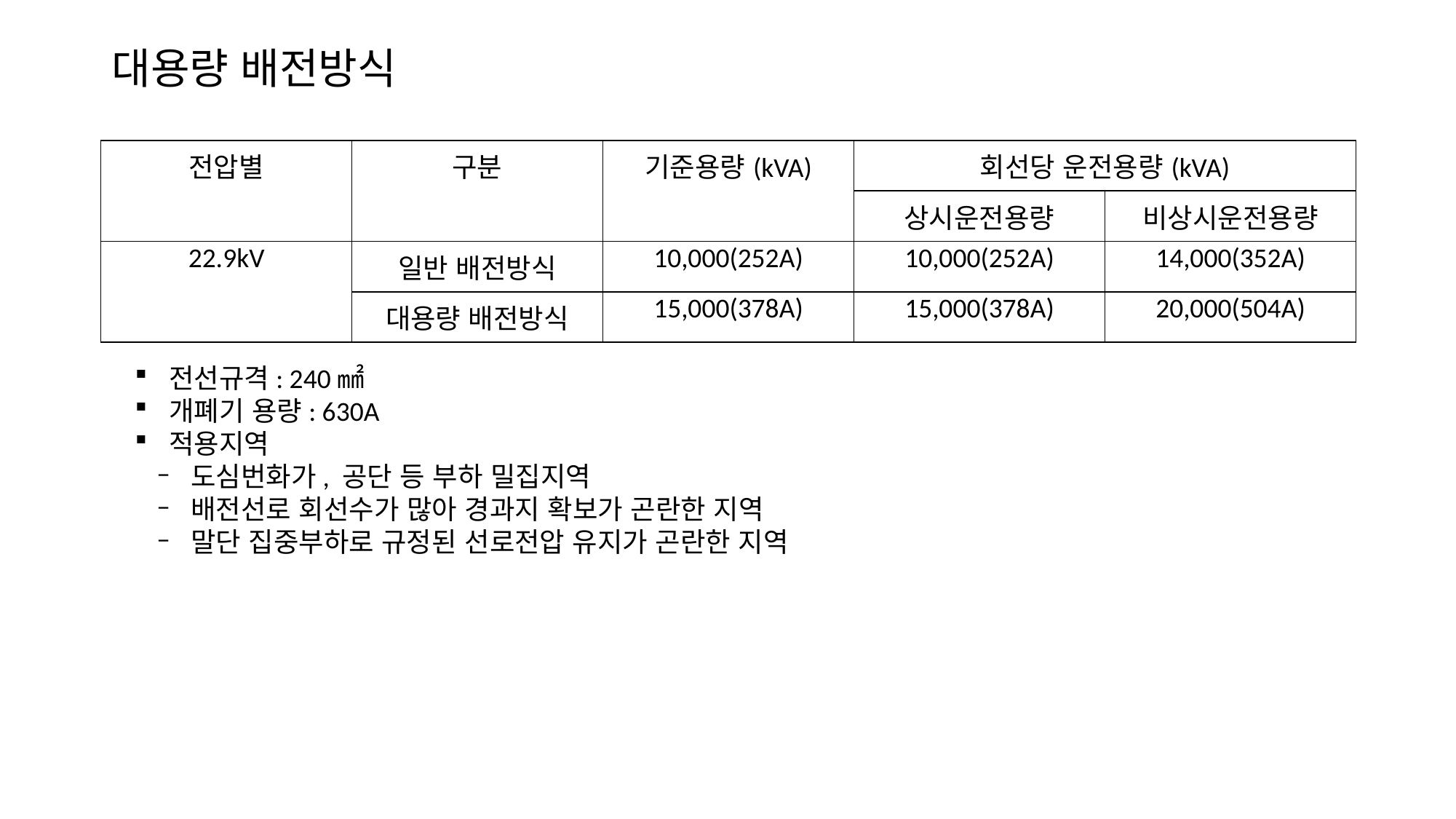

# 대용량 배전방식
| 전압별 | 구분 | 기준용량(kVA) | 회선당 운전용량(kVA) |  |
| --- | --- | --- | --- | --- |
|  |  |  | 상시운전용량 | 비상시운전용량 |
| 22.9kV | 일반 배전방식 | 10,000(252A) | 10,000(252A) | 14,000(352A) |
|  | 대용량 배전방식 | 15,000(378A) | 15,000(378A) | 20,000(504A) |
전선규격: 240㎟
개폐기 용량: 630A
적용지역
도심번화가, 공단 등 부하 밀집지역
배전선로 회선수가 많아 경과지 확보가 곤란한 지역
말단 집중부하로 규정된 선로전압 유지가 곤란한 지역